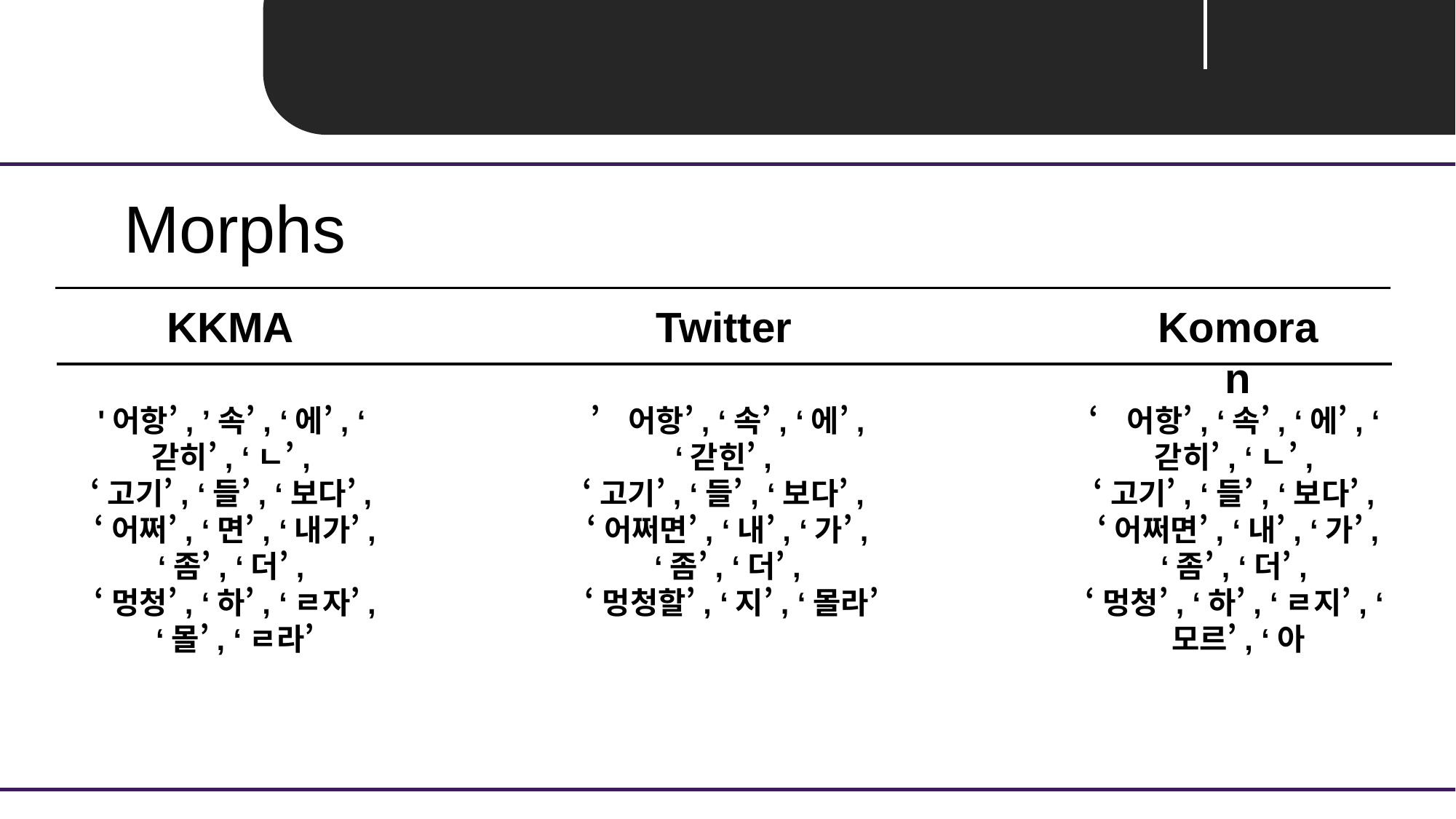

Unit  03 ㅣ  Tokenizing
Morphs
KKMA
Twitter
Komoran
'어항’, ’속’, ‘에’, ‘갇히’, ‘ㄴ’,
‘고기’, ‘들’, ‘보다’,
‘어쩌’, ‘면’, ‘내가’, ‘좀’, ‘더’,
‘멍청’, ‘하’, ‘ㄹ자’, ‘몰’, ‘ㄹ라’
’어항’, ‘속’, ‘에’, ‘갇힌’,
‘고기’, ‘들’, ‘보다’,
‘어쩌면’, ‘내’, ‘가’, ‘좀’, ‘더’,
 ‘멍청할’, ‘지’, ‘몰라’
‘어항’, ‘속’, ‘에’, ‘갇히’, ‘ㄴ’,
‘고기’, ‘들’, ‘보다’,
‘어쩌면’, ‘내’, ‘가’, ‘좀’, ‘더’,
‘멍청’, ‘하’, ‘ㄹ지’, ‘모르’, ‘아